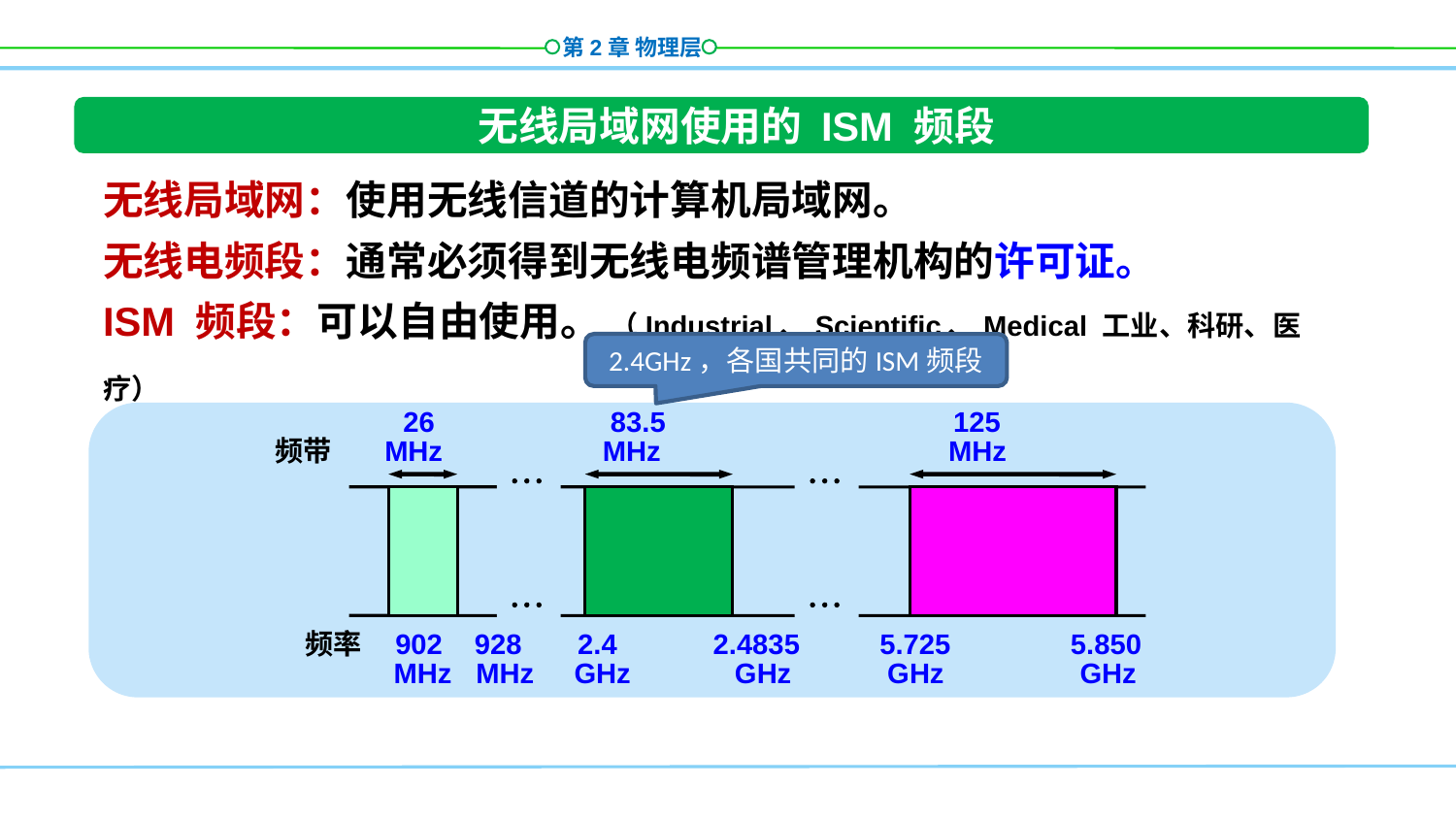

无线局域网使用的 ISM 频段
无线局域网：使用无线信道的计算机局域网。
无线电频段：通常必须得到无线电频谱管理机构的许可证。
ISM 频段：可以自由使用。 （Industrial、Scientific、Medical 工业、科研、医疗）
2.4GHz，各国共同的ISM频段
                26                      83.5                                    125
频带       MHz                    MHz                                    MHz

频率    902    928       2.4            2.4835          5.725               5.850
           MHz   MHz     GHz             GHz            GHz                 GHz
…

…

…

…